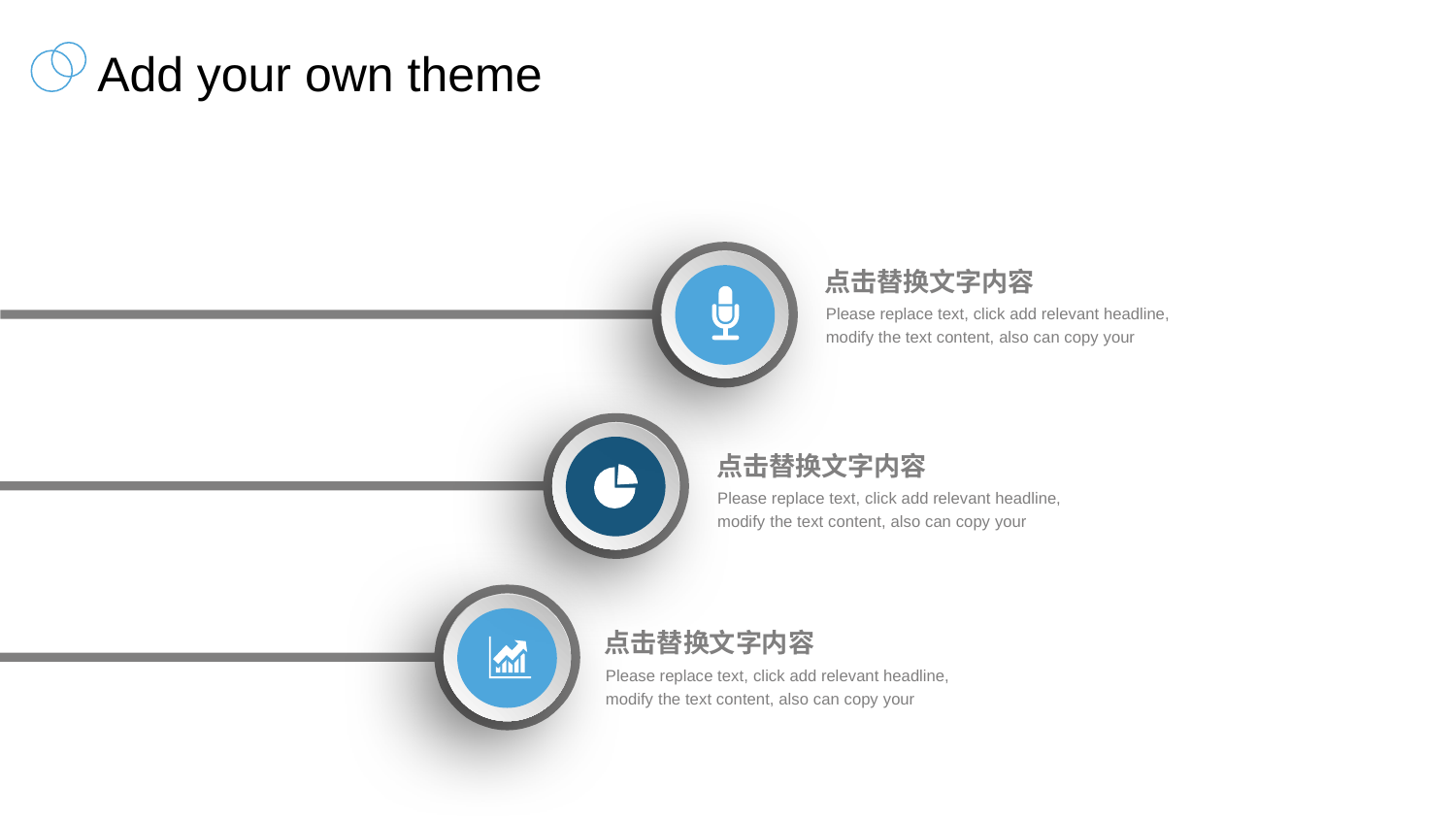

Add your own theme

点击替换文字内容
Please replace text, click add relevant headline, modify the text content, also can copy your

点击替换文字内容
Please replace text, click add relevant headline, modify the text content, also can copy your

点击替换文字内容
Please replace text, click add relevant headline, modify the text content, also can copy your